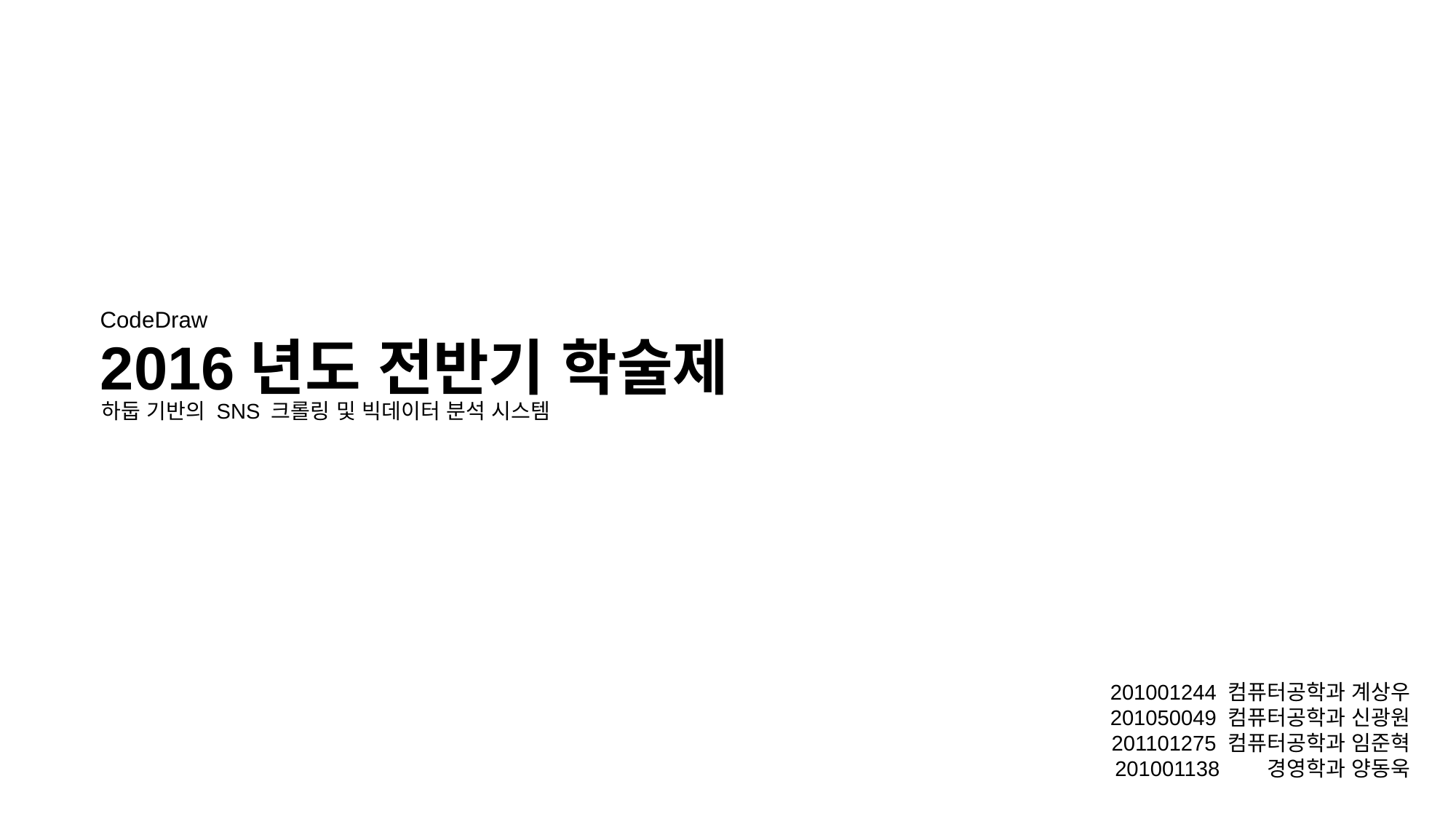

CodeDraw
2016년도 전반기 학술제
하둡 기반의 SNS 크롤링 및 빅데이터 분석 시스템
201001244 컴퓨터공학과 계상우
201050049 컴퓨터공학과 신광원
201101275 컴퓨터공학과 임준혁
201001138       경영학과 양동욱